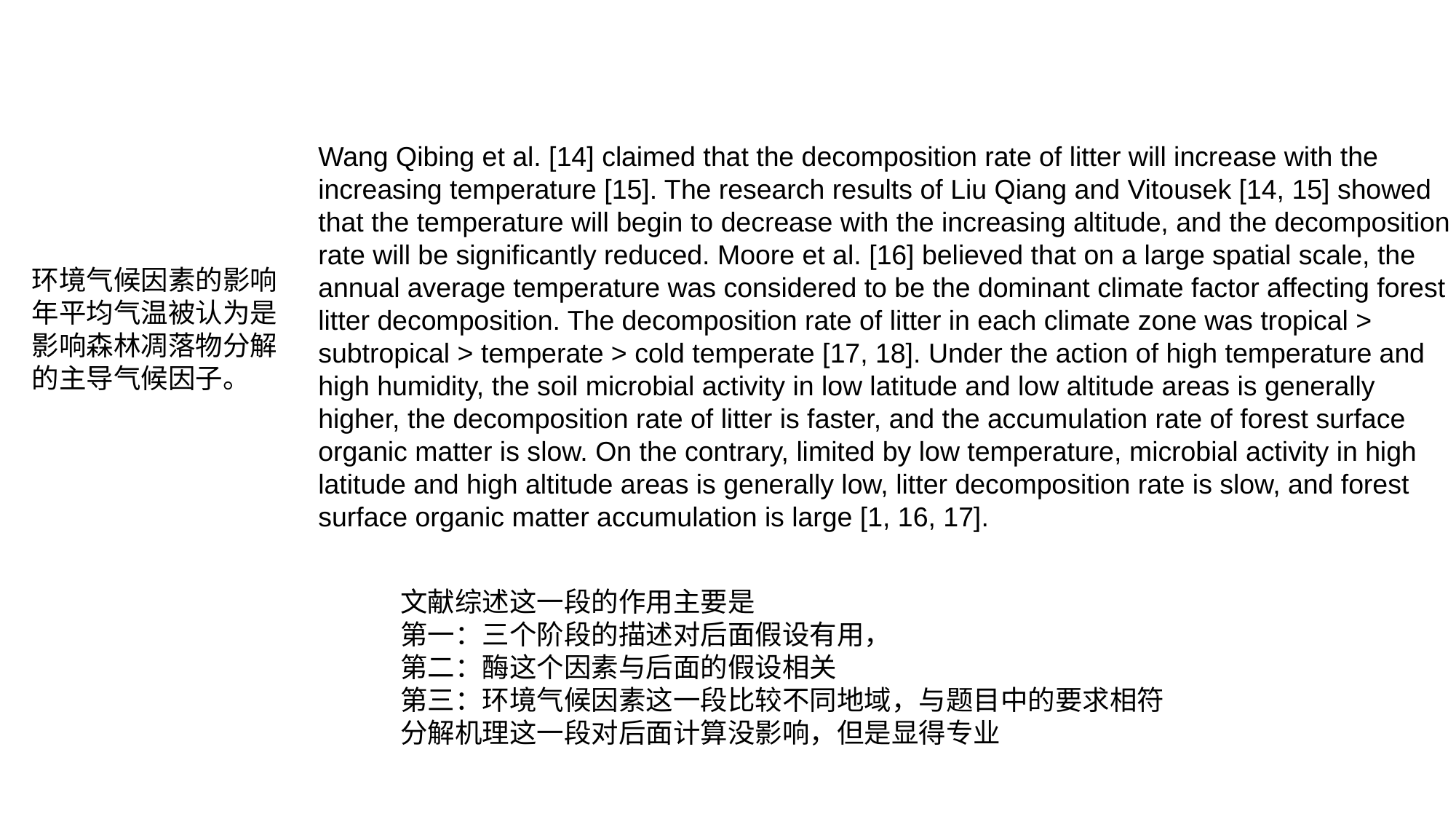

Wang Qibing et al. [14] claimed that the decomposition rate of litter will increase with the
increasing temperature [15]. The research results of Liu Qiang and Vitousek [14, 15] showed
that the temperature will begin to decrease with the increasing altitude, and the decomposition
rate will be significantly reduced. Moore et al. [16] believed that on a large spatial scale, the
annual average temperature was considered to be the dominant climate factor affecting forest
litter decomposition. The decomposition rate of litter in each climate zone was tropical >
subtropical > temperate > cold temperate [17, 18]. Under the action of high temperature and
high humidity, the soil microbial activity in low latitude and low altitude areas is generally
higher, the decomposition rate of litter is faster, and the accumulation rate of forest surface
organic matter is slow. On the contrary, limited by low temperature, microbial activity in high
latitude and high altitude areas is generally low, litter decomposition rate is slow, and forest
surface organic matter accumulation is large [1, 16, 17].
环境气候因素的影响
年平均气温被认为是影响森林凋落物分解的主导气候因子。
文献综述这一段的作用主要是
第一：三个阶段的描述对后面假设有用，
第二：酶这个因素与后面的假设相关
第三：环境气候因素这一段比较不同地域，与题目中的要求相符
分解机理这一段对后面计算没影响，但是显得专业